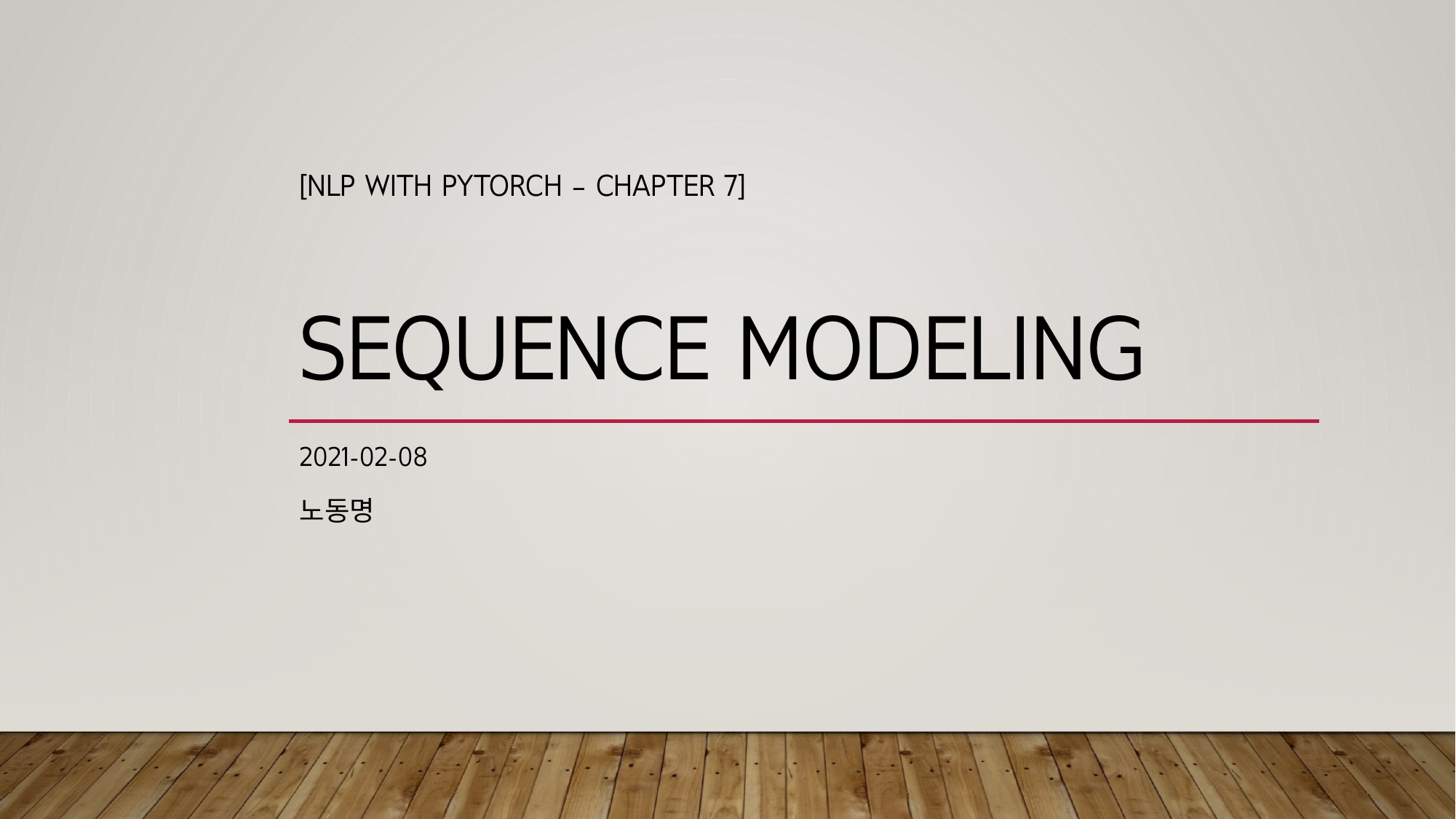

# [NLP with pytorch – chapter 7] Sequence Modeling
2021-02-08
노동명